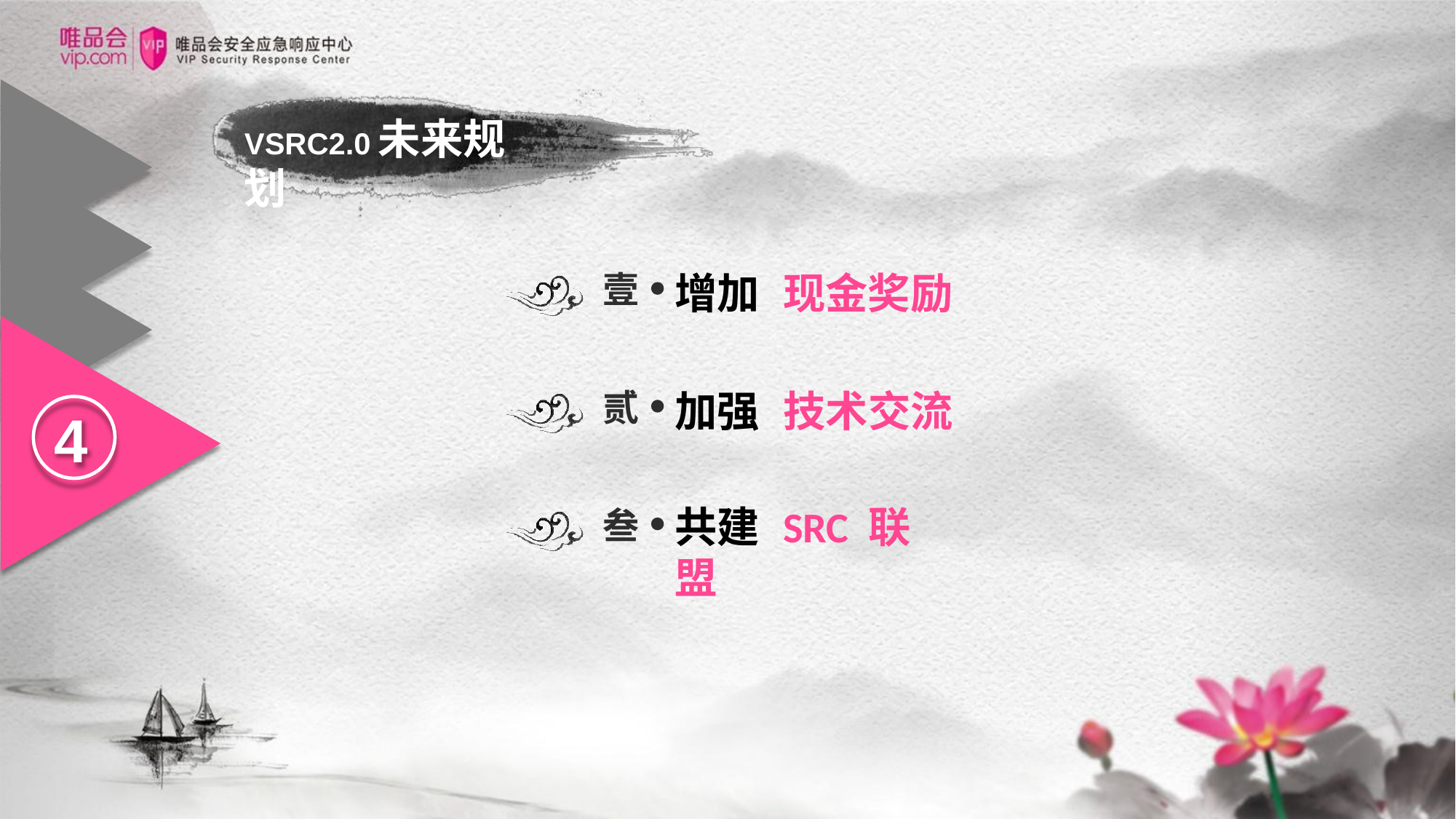

# VSRC2.0未来规划

壹
增加	现金奖励

贰
加强	技术交流

4
共建	SRC 联盟
叁